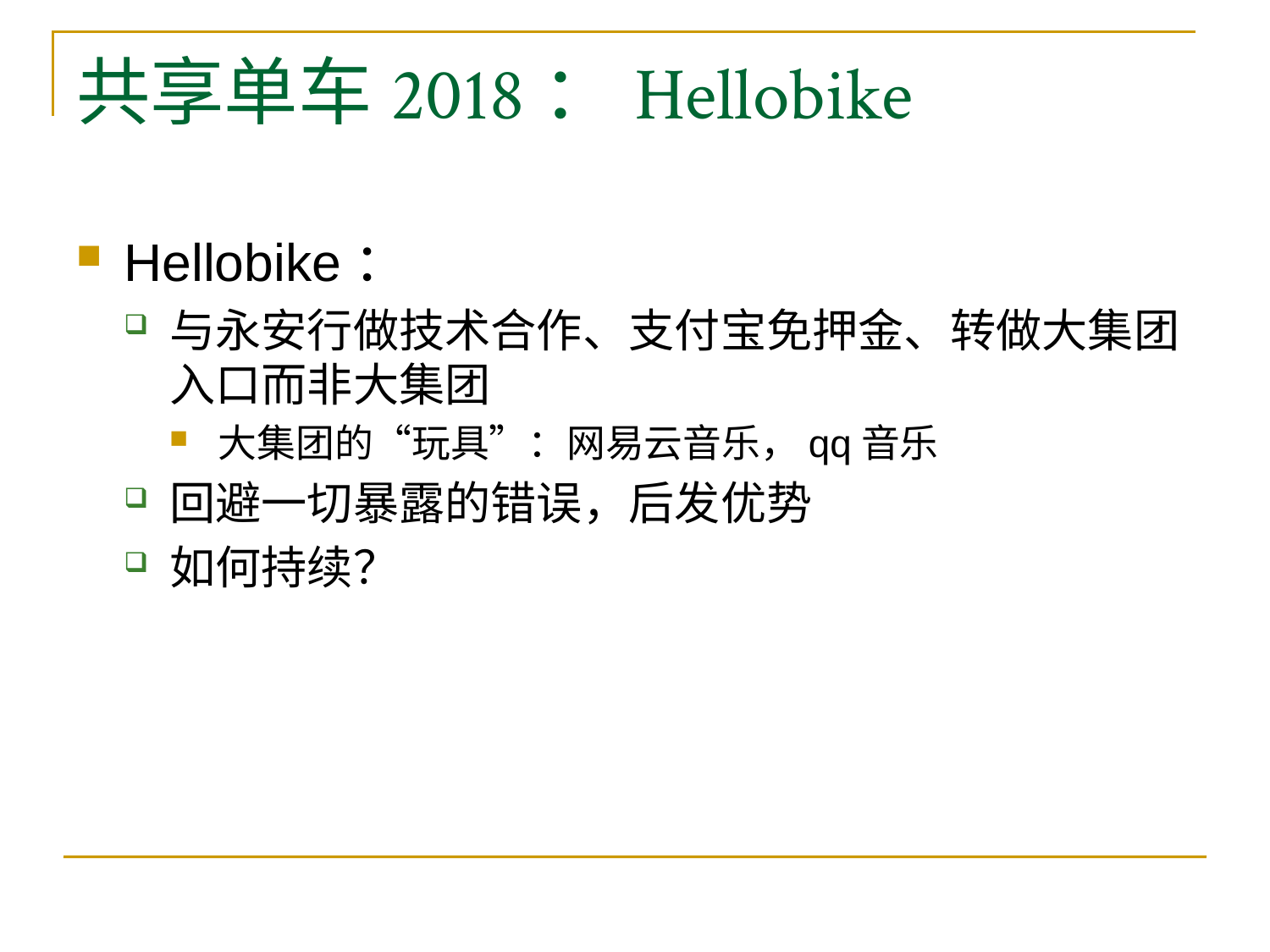

# 共享单车2018：Hellobike
Hellobike：
与永安行做技术合作、支付宝免押金、转做大集团入口而非大集团
大集团的“玩具”：网易云音乐，qq音乐
回避一切暴露的错误，后发优势
如何持续？